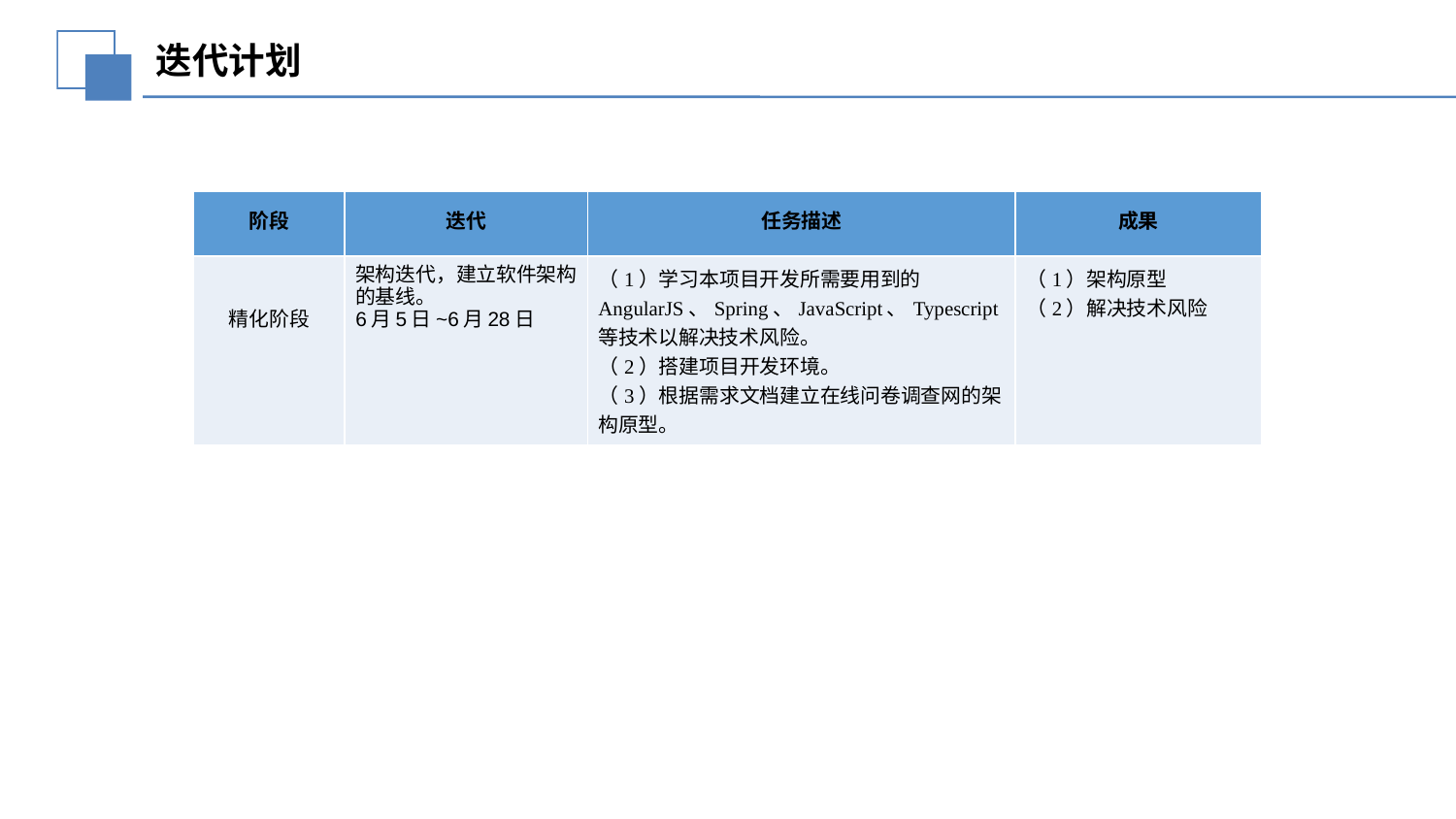

延迟符
迭代计划
| 阶段 | 迭代 | 任务描述 | 成果 |
| --- | --- | --- | --- |
| 精化阶段 | 架构迭代，建立软件架构的基线。 6月5日~6月28日 | （1）学习本项目开发所需要用到的AngularJS、Spring、JavaScript、Typescript等技术以解决技术风险。 （2）搭建项目开发环境。 （3）根据需求文档建立在线问卷调查网的架构原型。 | （1）架构原型 （2）解决技术风险 |